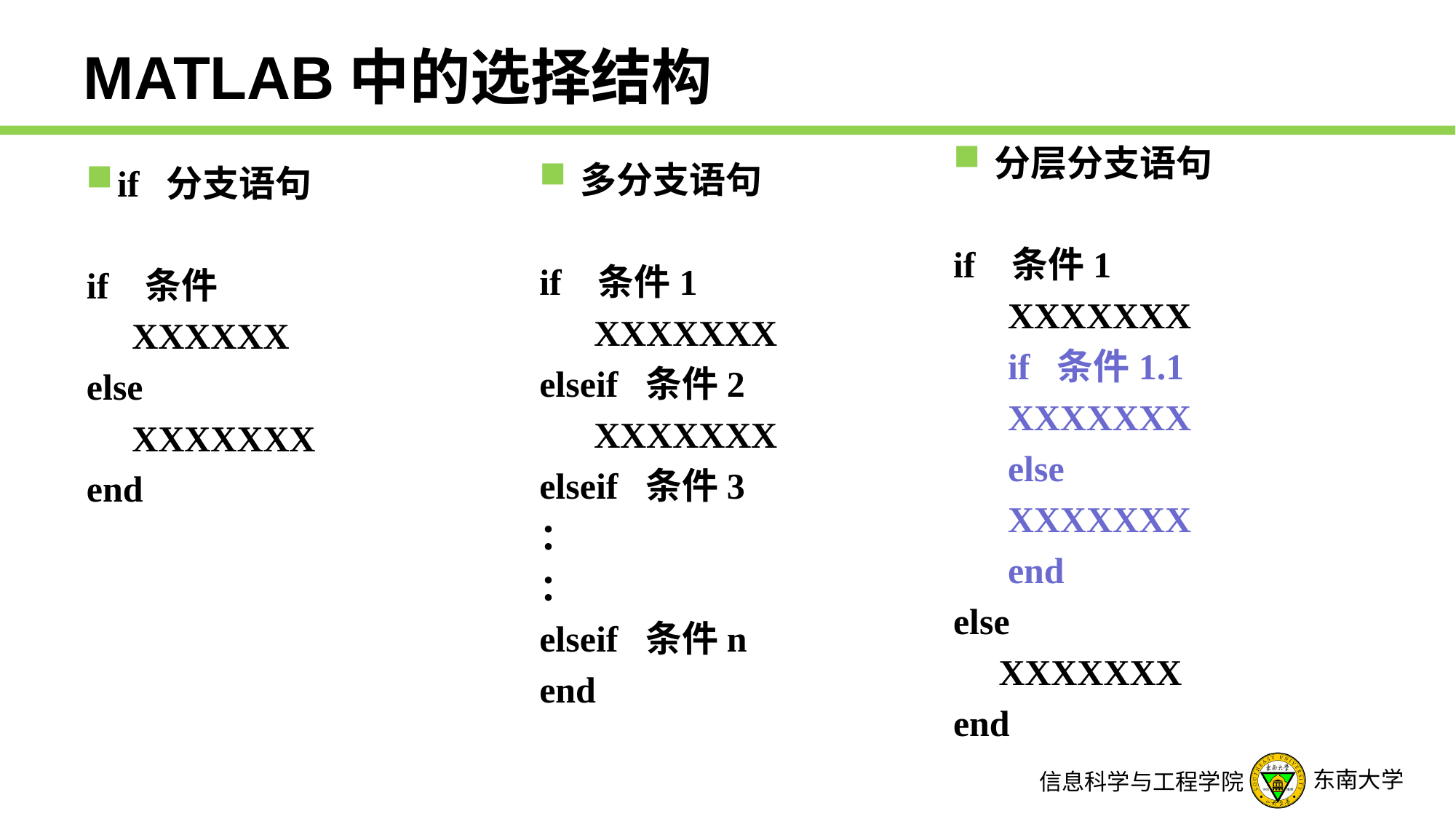

# MATLAB中的选择结构
分层分支语句

if   条件1
      XXXXXXX
      if  条件1.1
      XXXXXXX
      else
      XXXXXXX
      end
else
     XXXXXXX
end
多分支语句

if   条件1
      XXXXXXX
elseif  条件2
      XXXXXXX
elseif  条件3
：
：
elseif  条件n
end
if  分支语句

if   条件
     XXXXXX
else
     XXXXXXX
end